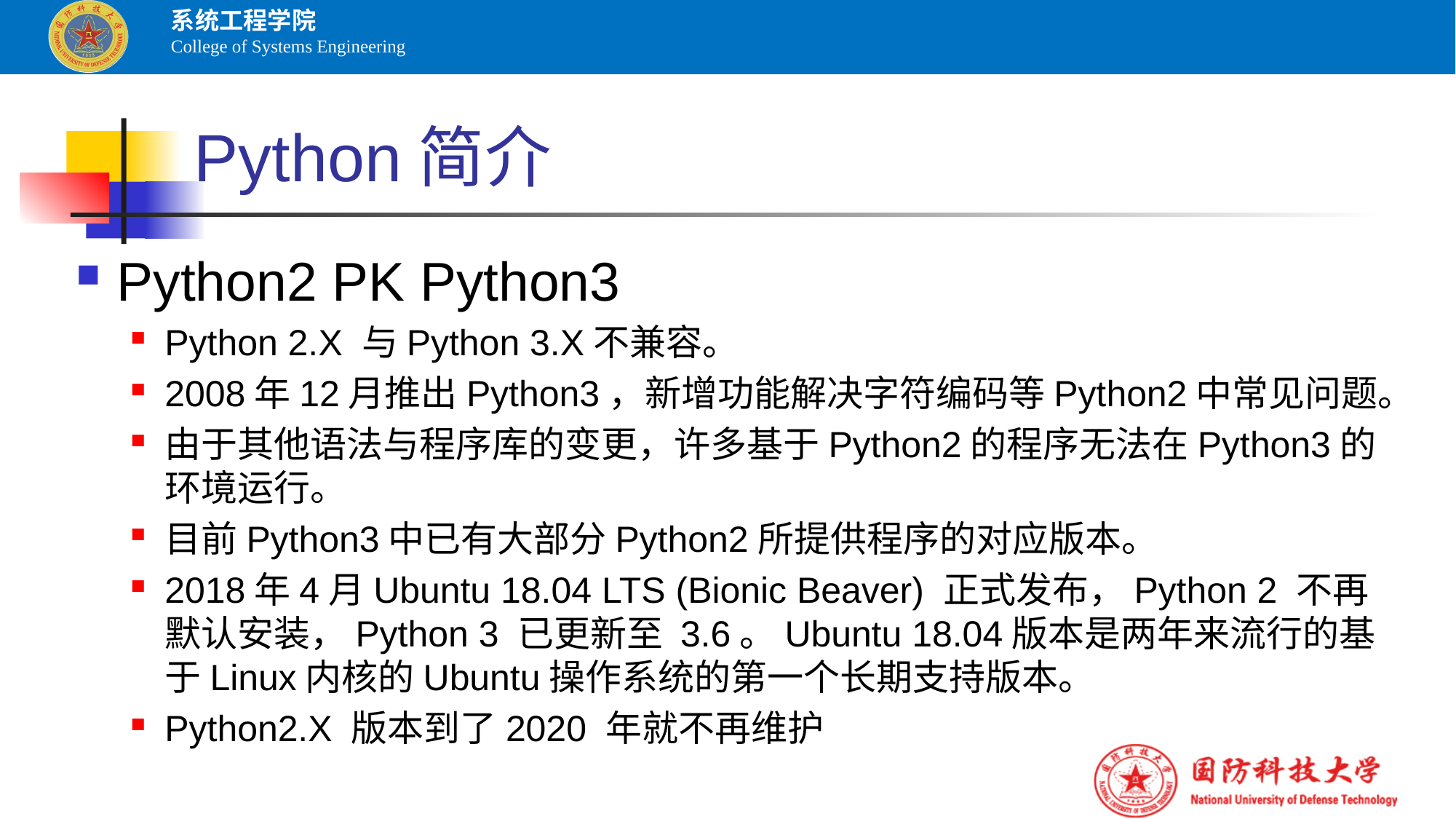

# Python简介
Python2 PK Python3
Python 2.X 与Python 3.X不兼容。
2008年12月推出Python3，新增功能解决字符编码等Python2中常见问题。
由于其他语法与程序库的变更，许多基于Python2的程序无法在Python3的环境运行。
目前Python3中已有大部分Python2所提供程序的对应版本。
2018年4月Ubuntu 18.04 LTS (Bionic Beaver) 正式发布，Python 2 不再默认安装，Python 3 已更新至 3.6。Ubuntu 18.04版本是两年来流行的基于Linux内核的Ubuntu操作系统的第一个长期支持版本。
Python2.X 版本到了2020 年就不再维护